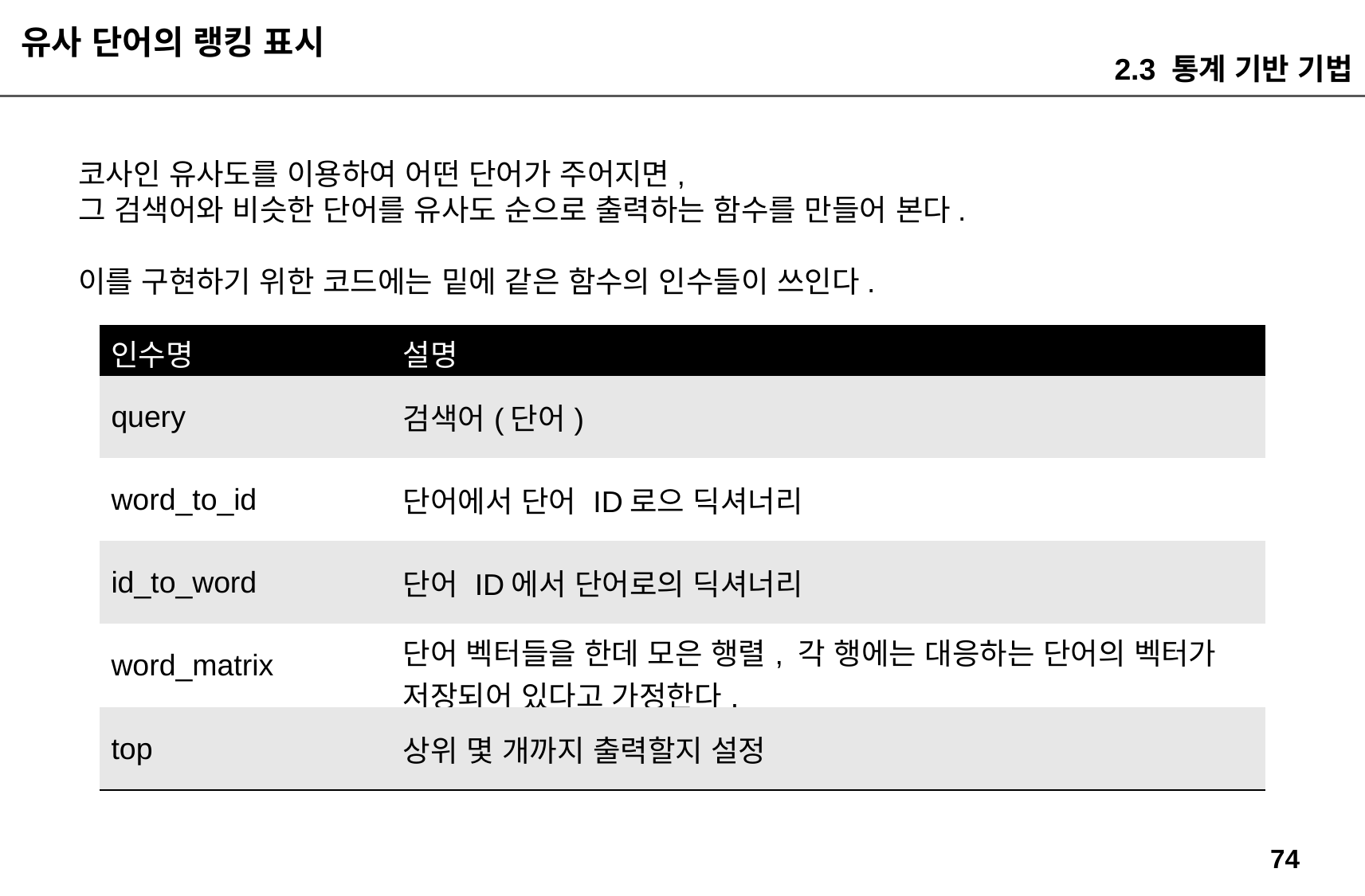

유사 단어의 랭킹 표시
2.3 통계 기반 기법
코사인 유사도를 이용하여 어떤 단어가 주어지면,
그 검색어와 비슷한 단어를 유사도 순으로 출력하는 함수를 만들어 본다.

이를 구현하기 위한 코드에는 밑에 같은 함수의 인수들이 쓰인다.
| 인수명 | 설명 |
| --- | --- |
| query | 검색어(단어) |
| word\_to\_id | 단어에서 단어 ID로으 딕셔너리 |
| id\_to\_word | 단어 ID에서 단어로의 딕셔너리 |
| word\_matrix | 단어 벡터들을 한데 모은 행렬, 각 행에는 대응하는 단어의 벡터가 저장되어 있다고 가정한다. |
| top | 상위 몇 개까지 출력할지 설정 |